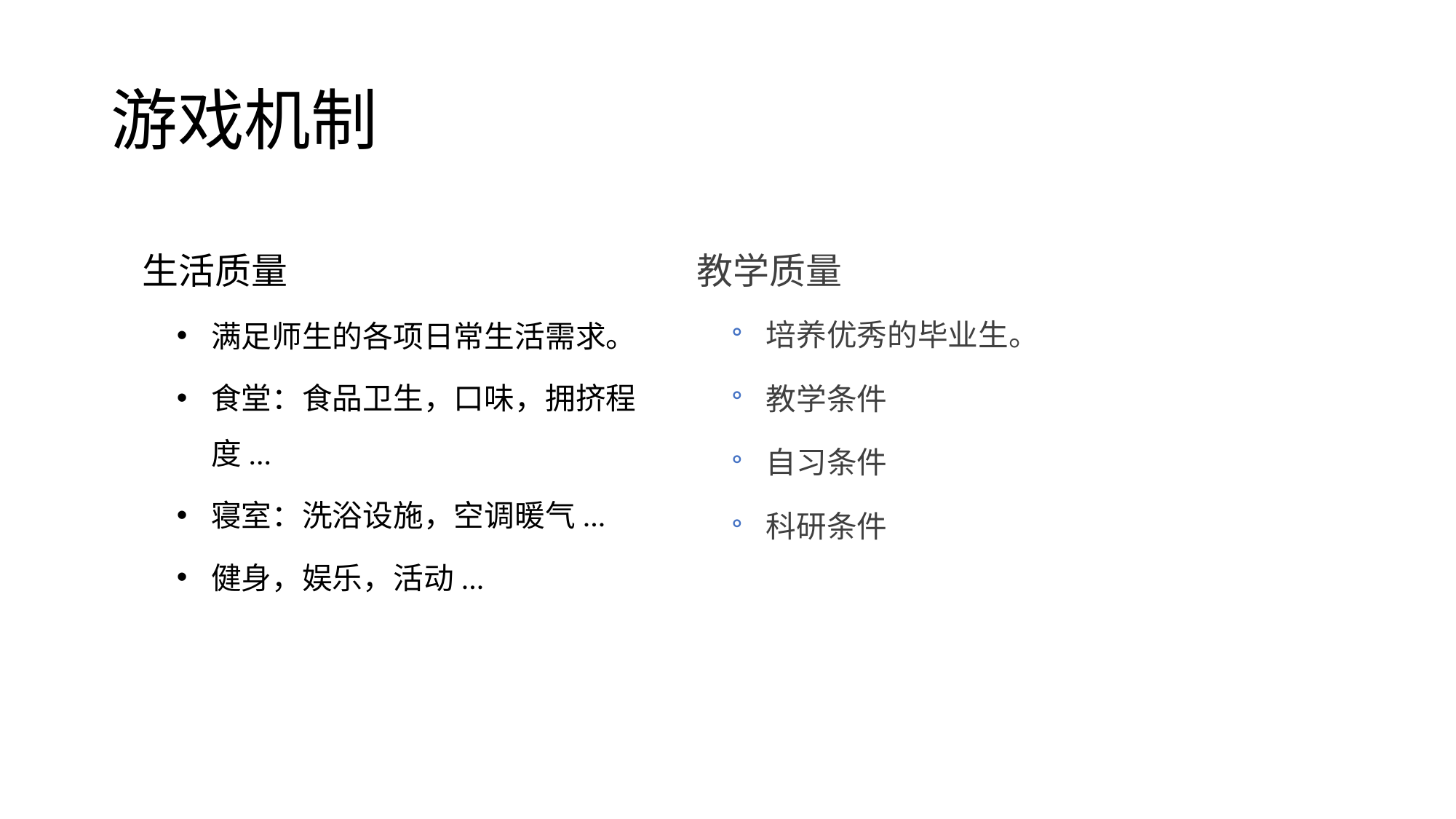

# 游戏机制
生活质量
满足师生的各项日常生活需求。
食堂：食品卫生，口味，拥挤程度...
寝室：洗浴设施，空调暖气...
健身，娱乐，活动...
教学质量
培养优秀的毕业生。
教学条件
自习条件
科研条件